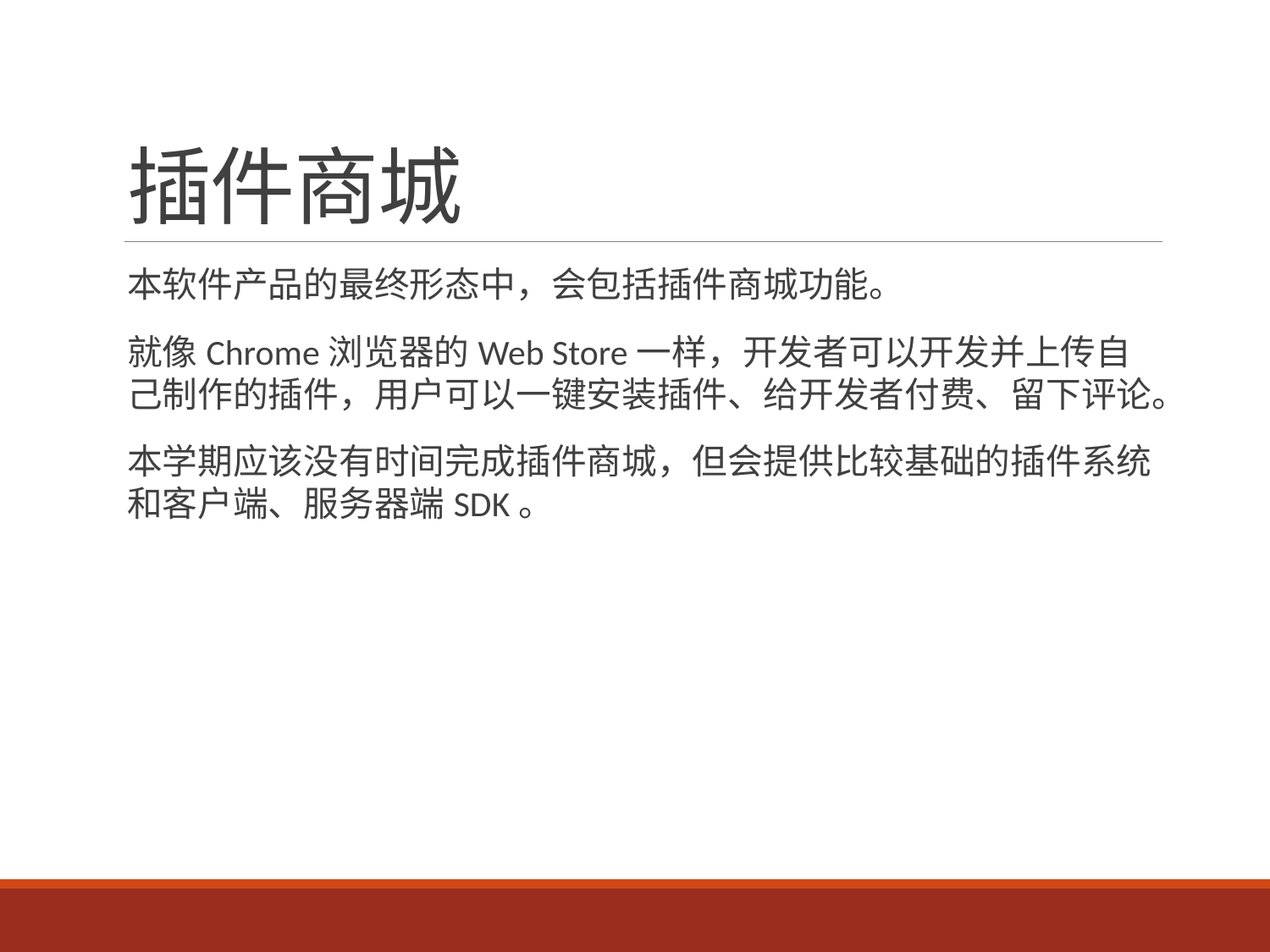

# 插件商城
本软件产品的最终形态中，会包括插件商城功能。
就像Chrome浏览器的Web Store一样，开发者可以开发并上传自己制作的插件，用户可以一键安装插件、给开发者付费、留下评论。
本学期应该没有时间完成插件商城，但会提供比较基础的插件系统和客户端、服务器端SDK。